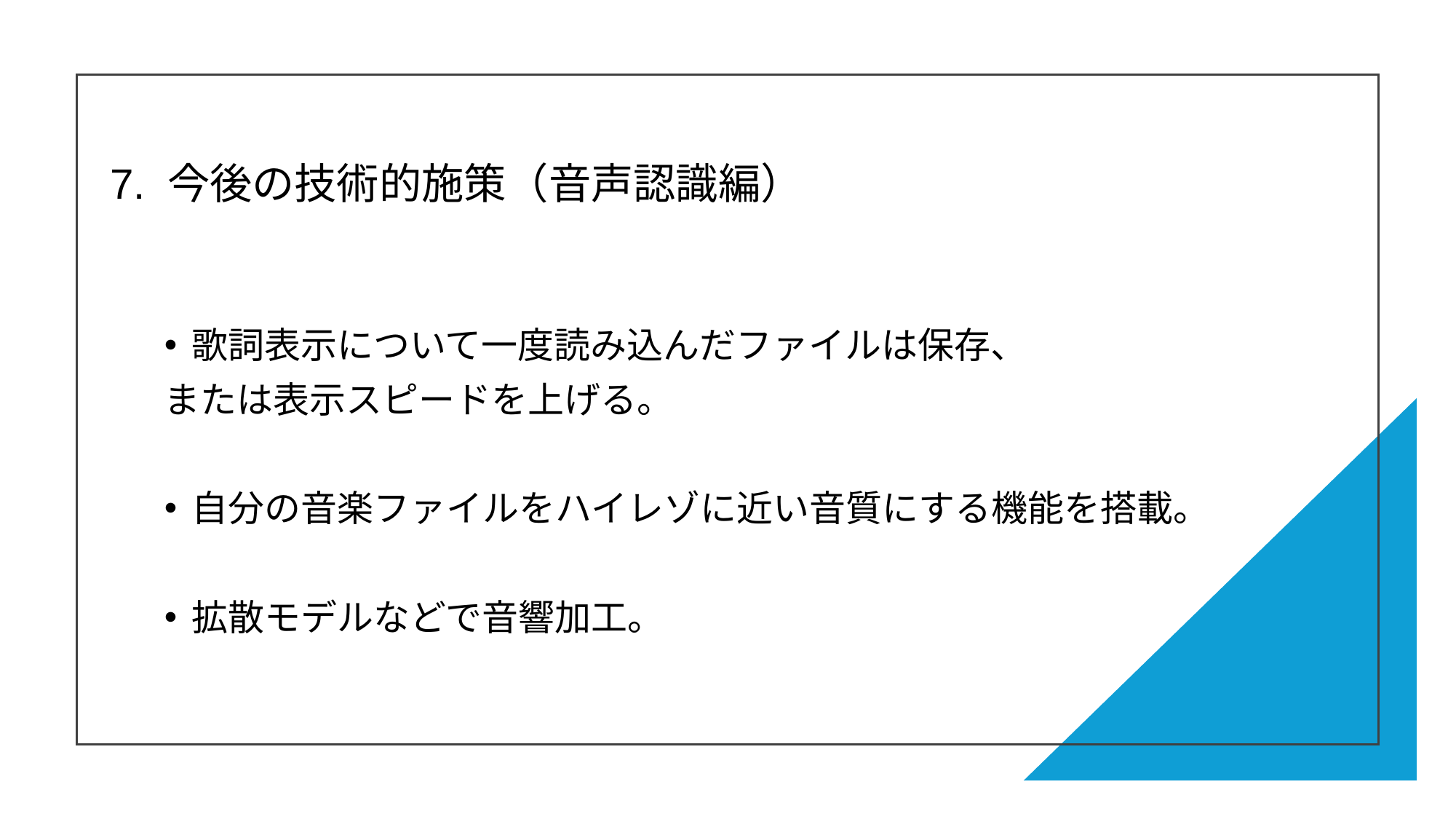

# 7. 今後の技術的施策（音声認識編）

歌詞表示について一度読み込んだファイルは保存、
または表示スピードを上げる。

自分の音楽ファイルをハイレゾに近い音質にする機能を搭載。

拡散モデルなどで音響加工。

55